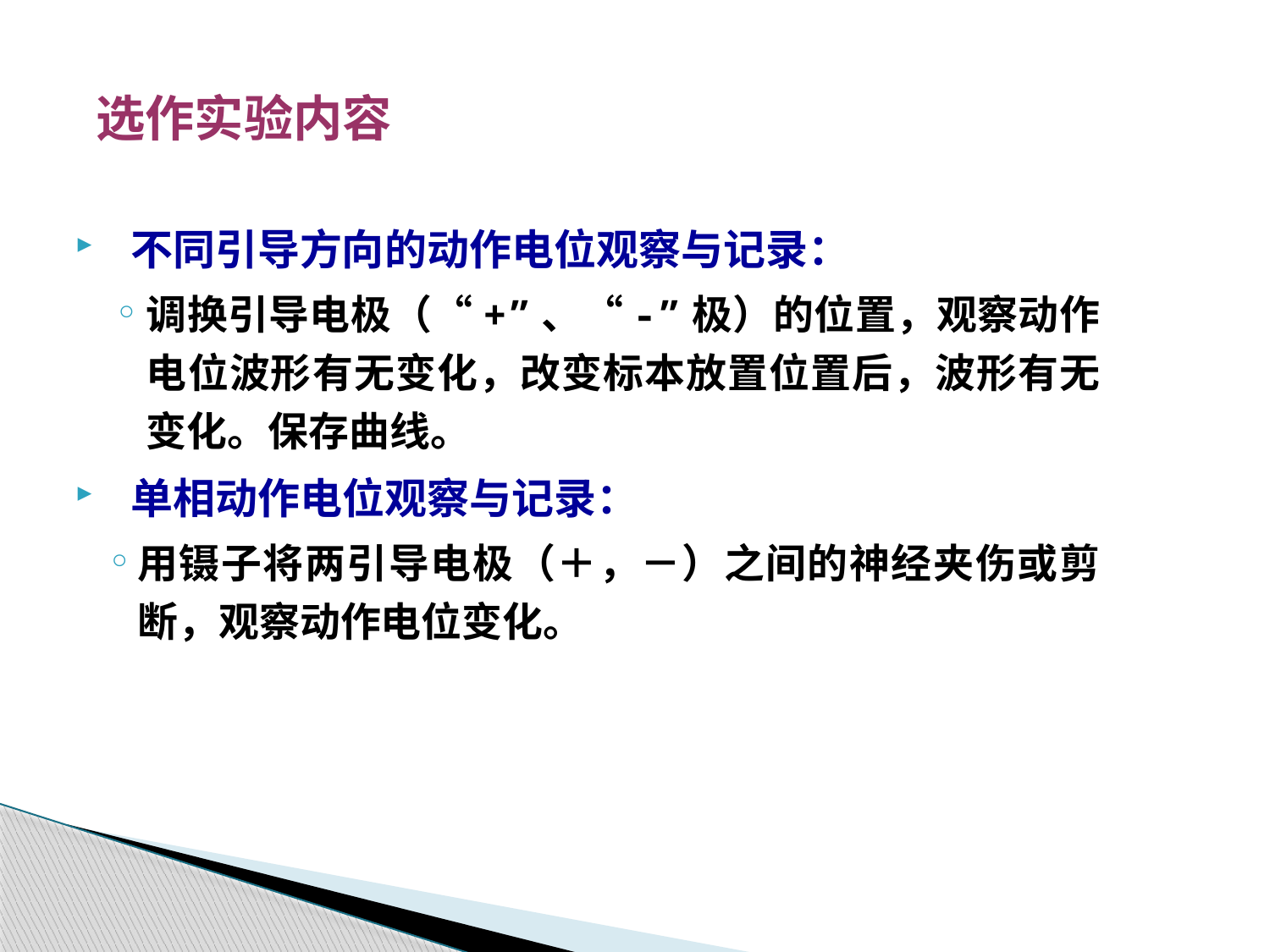

# 选作实验内容
 不同引导方向的动作电位观察与记录：
调换引导电极（“+”、“-”极）的位置，观察动作电位波形有无变化，改变标本放置位置后，波形有无变化。保存曲线。
 单相动作电位观察与记录：
用镊子将两引导电极（＋，－）之间的神经夹伤或剪断，观察动作电位变化。